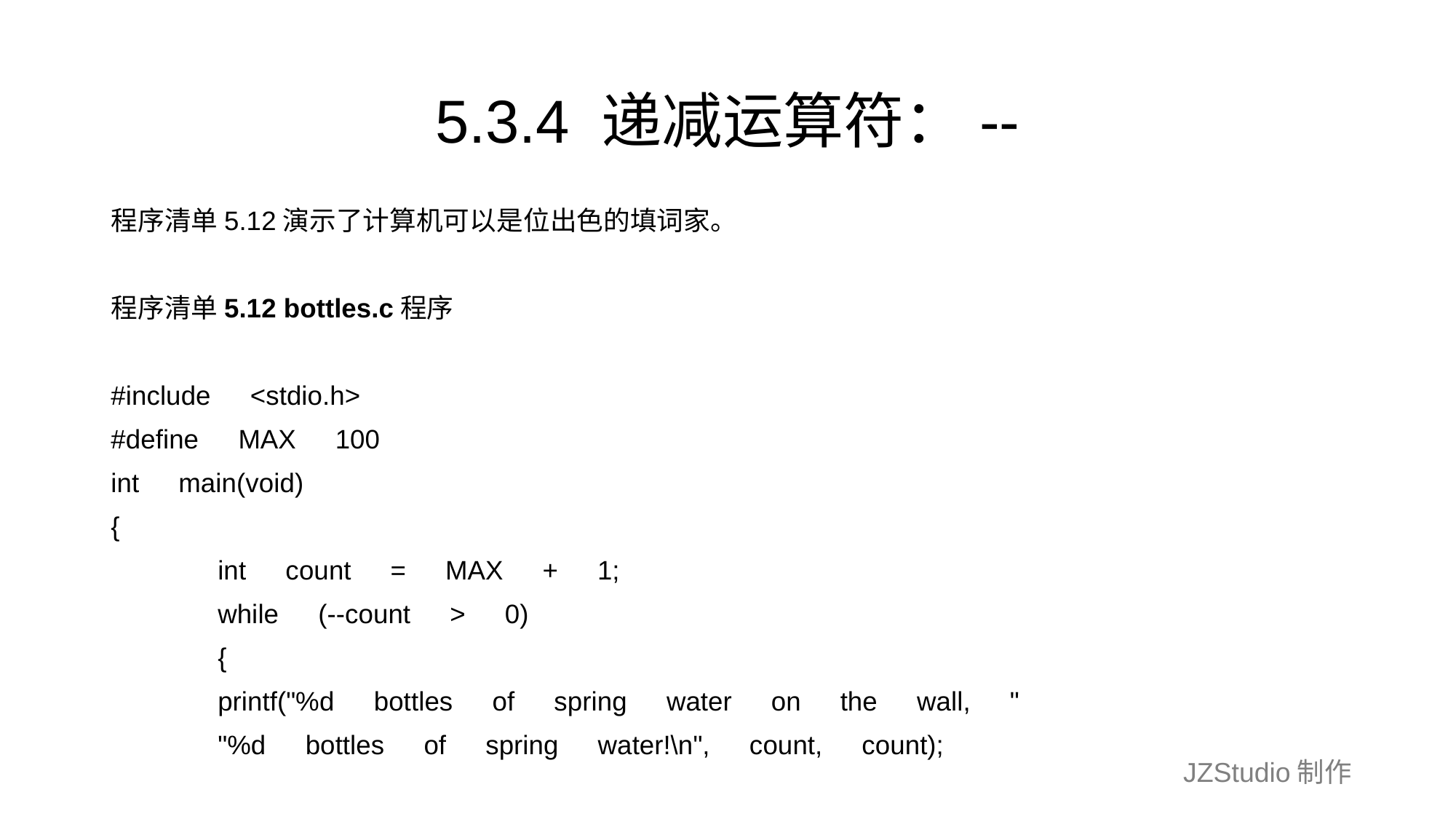

# 5.3.4 递减运算符：--
程序清单5.12演示了计算机可以是位出色的填词家。

程序清单5.12 bottles.c程序

#include　<stdio.h>
#define　MAX　100
int　main(void)
{
	int　count　=　MAX　+　1;
	while　(--count　>　0)
	{
		printf("%d　bottles　of　spring　water　on　the　wall,　"
		"%d　bottles　of　spring　water!\n",　count,　count);